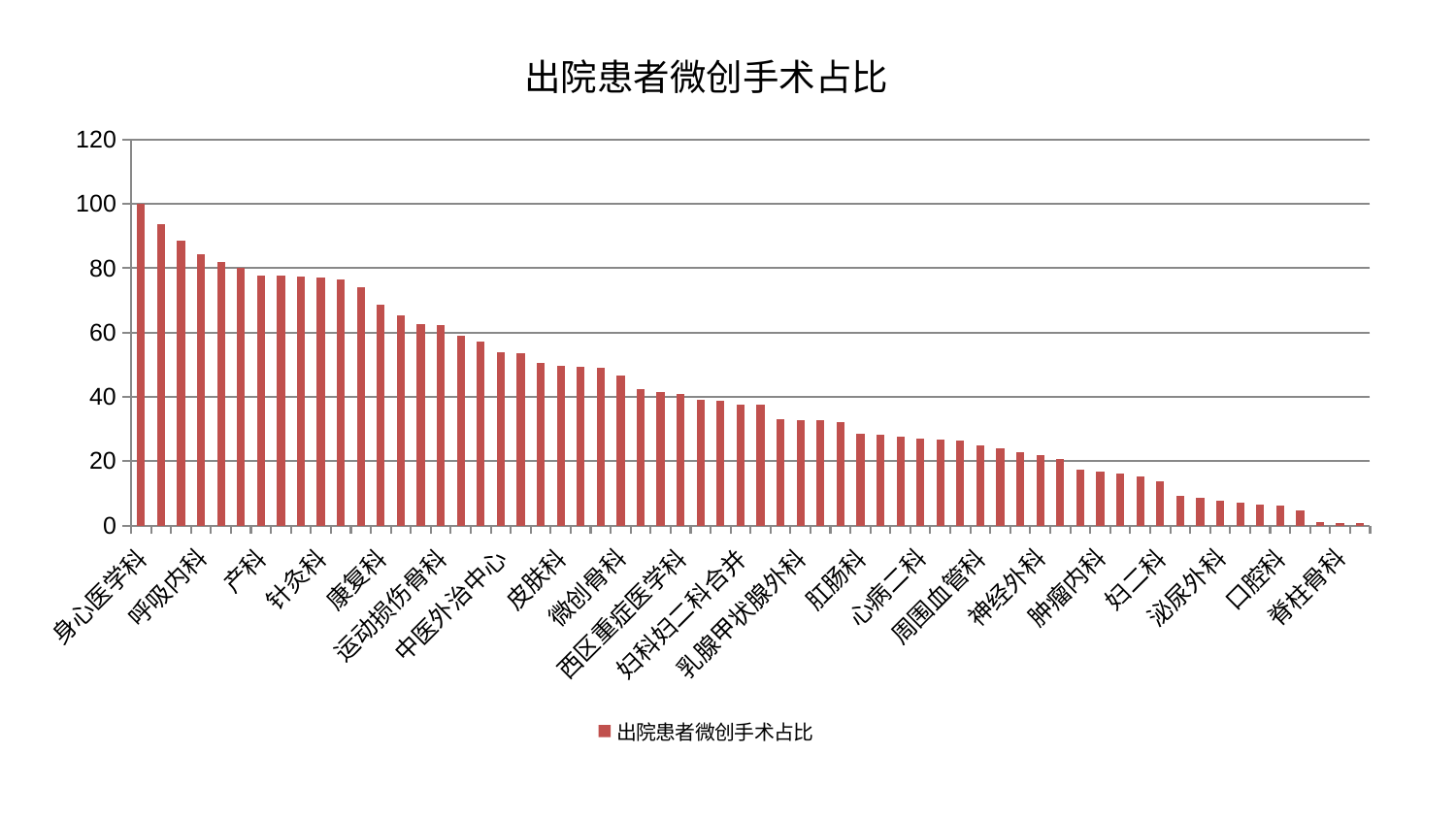

### Chart: 出院患者微创手术占比

| Category | 出院患者微创手术占比 |
|---|---|
| 身心医学科 | 100.00000000000001 |
| 脾胃科消化科合并 | 93.74225634183148 |
| 老年医学科 | 88.62375219045737 |
| 呼吸内科 | 84.47126902870012 |
| 心病三科 | 81.99184499610955 |
| 小儿骨科 | 80.13918480509642 |
| 产科 | 77.86107886893589 |
| 创伤骨科 | 77.71455863317533 |
| 显微骨科 | 77.47228355224708 |
| 针灸科 | 76.96469233476019 |
| 肝病科 | 76.50310558700308 |
| 医院 | 74.23431043838312 |
| 康复科 | 68.70192384700938 |
| 血液科 | 65.49335259012332 |
| 男科 | 62.65440324003794 |
| 运动损伤骨科 | 62.33930238743301 |
| 东区肾病科 | 58.92532722521531 |
| 风湿病科 | 57.20805801048101 |
| 中医外治中心 | 54.01991110728228 |
| 东区重症医学科 | 53.68203956045072 |
| 普通外科 | 50.534247881807424 |
| 皮肤科 | 49.6620050857876 |
| 妇科 | 49.485769329363634 |
| 心病四科 | 49.10382880479325 |
| 微创骨科 | 46.662887945157074 |
| 推拿科 | 42.55397990314734 |
| 治未病中心 | 41.54290139812452 |
| 西区重症医学科 | 40.95645863103813 |
| 小儿推拿科 | 38.98562131763453 |
| 肾脏内科 | 38.66691119343759 |
| 妇科妇二科合并 | 37.71651319919688 |
| 消化内科 | 37.524755751487405 |
| 骨科 | 33.0317812649476 |
| 乳腺甲状腺外科 | 32.79290458949762 |
| 脾胃病科 | 32.612210374253095 |
| 脑病三科 | 32.18684518640631 |
| 肛肠科 | 28.37117816658615 |
| 肝胆外科 | 28.345459204912174 |
| 关节骨科 | 27.652717274748433 |
| 心病二科 | 27.026245618928737 |
| 肾病科 | 26.841037161030464 |
| 胸外科 | 26.46707618852055 |
| 周围血管科 | 24.99470087400053 |
| 儿科 | 24.140559180313375 |
| 综合内科 | 22.72997776784903 |
| 神经外科 | 21.844327398358672 |
| 重症医学科 | 20.749338281674568 |
| 美容皮肤科 | 17.233425585646216 |
| 肿瘤内科 | 16.63250894154147 |
| 内分泌科 | 16.047236526271973 |
| 眼科 | 15.331051571022963 |
| 妇二科 | 13.70886498701988 |
| 心血管内科 | 9.346535994698822 |
| 脑病一科 | 8.684866093924219 |
| 泌尿外科 | 7.799910499066704 |
| 中医经典科 | 7.0796948759059495 |
| 脑病二科 | 6.492278359827636 |
| 口腔科 | 6.09822648751628 |
| 神经内科 | 4.781983578768637 |
| 心病一科 | 1.1068563082490577 |
| 脊柱骨科 | 0.8706208269578115 |
| 耳鼻喉科 | 0.7111517797302325 |
220